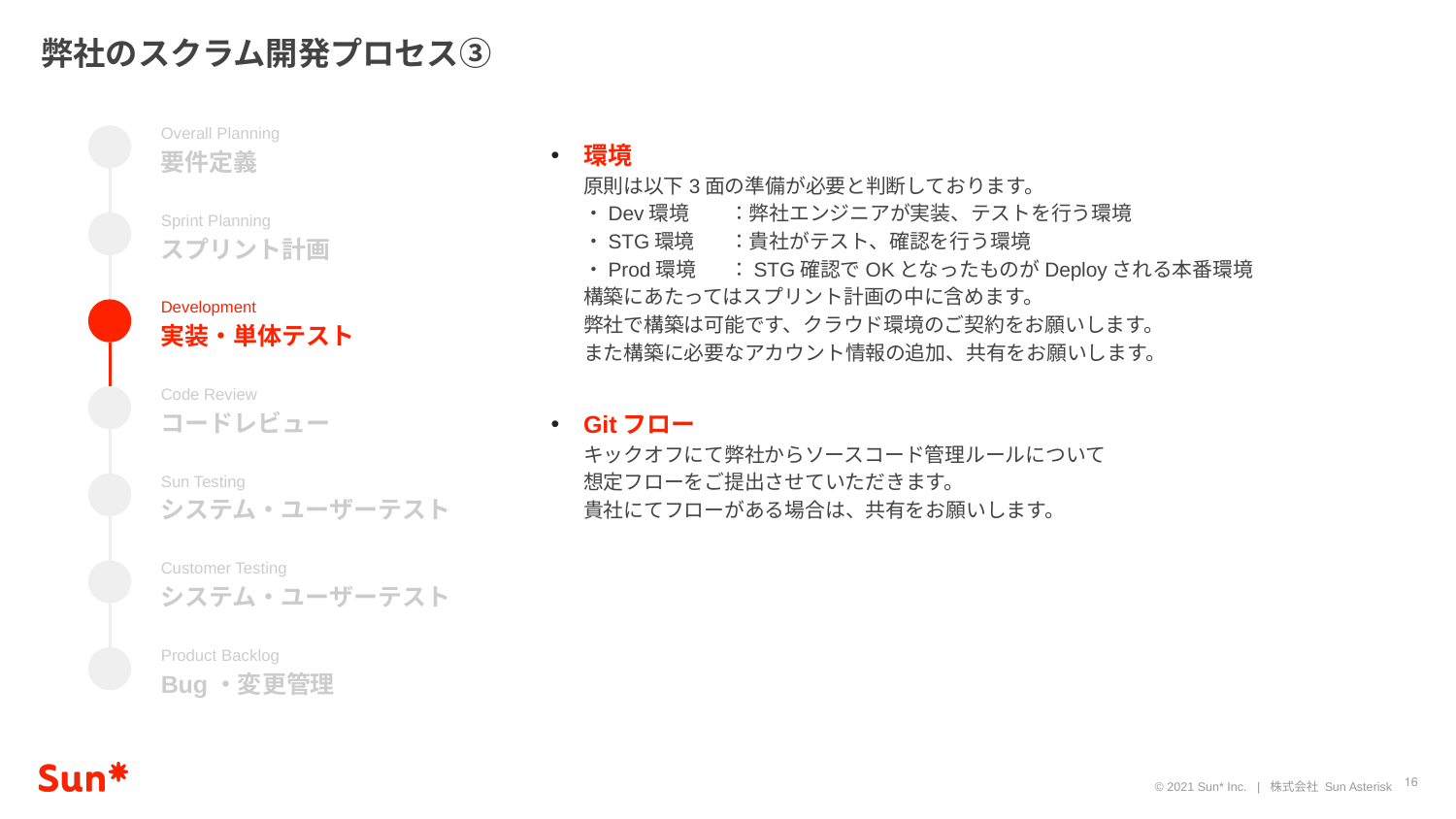

弊社のスクラム開発プロセス③
Overall Planning
要件定義

環境
原則は以下3面の準備が必要と判断しております。
・Dev環境	：弊社エンジニアが実装、テストを行う環境
・STG環境	：貴社がテスト、確認を行う環境
・Prod環境	：STG確認でOKとなったものがDeployされる本番環境
構築にあたってはスプリント計画の中に含めます。
弊社で構築は可能です、クラウド環境のご契約をお願いします。
また構築に必要なアカウント情報の追加、共有をお願いします。
Gitフロー
キックオフにて弊社からソースコード管理ルールについて
想定フローをご提出させていただきます。
貴社にてフローがある場合は、共有をお願いします。
Sprint Planning
スプリント計画

Development
実装・単体テスト

Code Review
コードレビュー

Sun Testing
システム・ユーザーテスト

Customer Testing
システム・ユーザーテスト

Product Backlog
Bug・変更管理